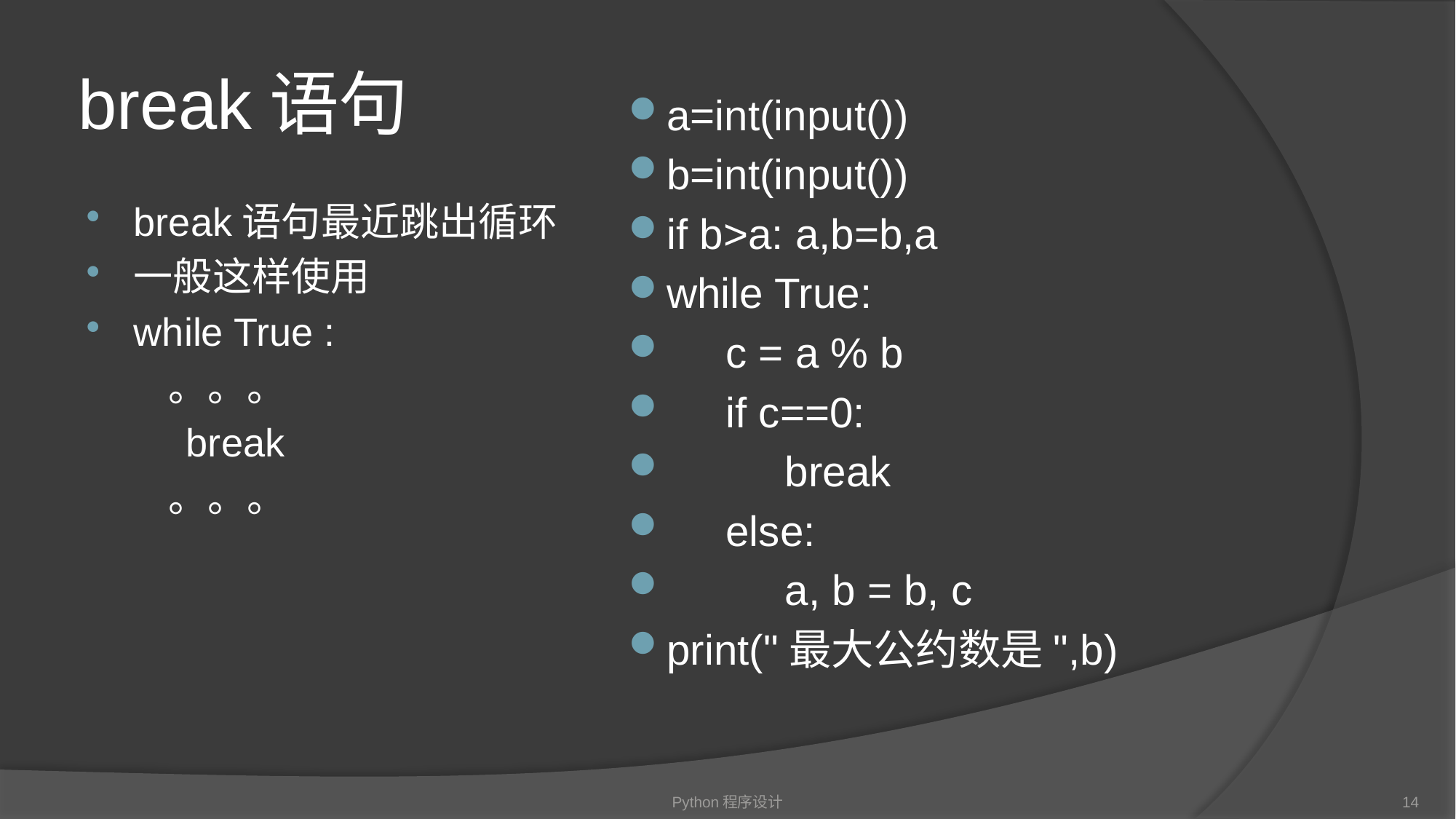

# break语句
a=int(input())
b=int(input())
if b>a: a,b=b,a
while True:
     c = a % b
     if c==0:
          break
     else:
          a, b = b, c
print("最大公约数是",b)
break语句最近跳出循环
一般这样使用
while True :
        。。。
         break
        。。。
Python程序设计
14